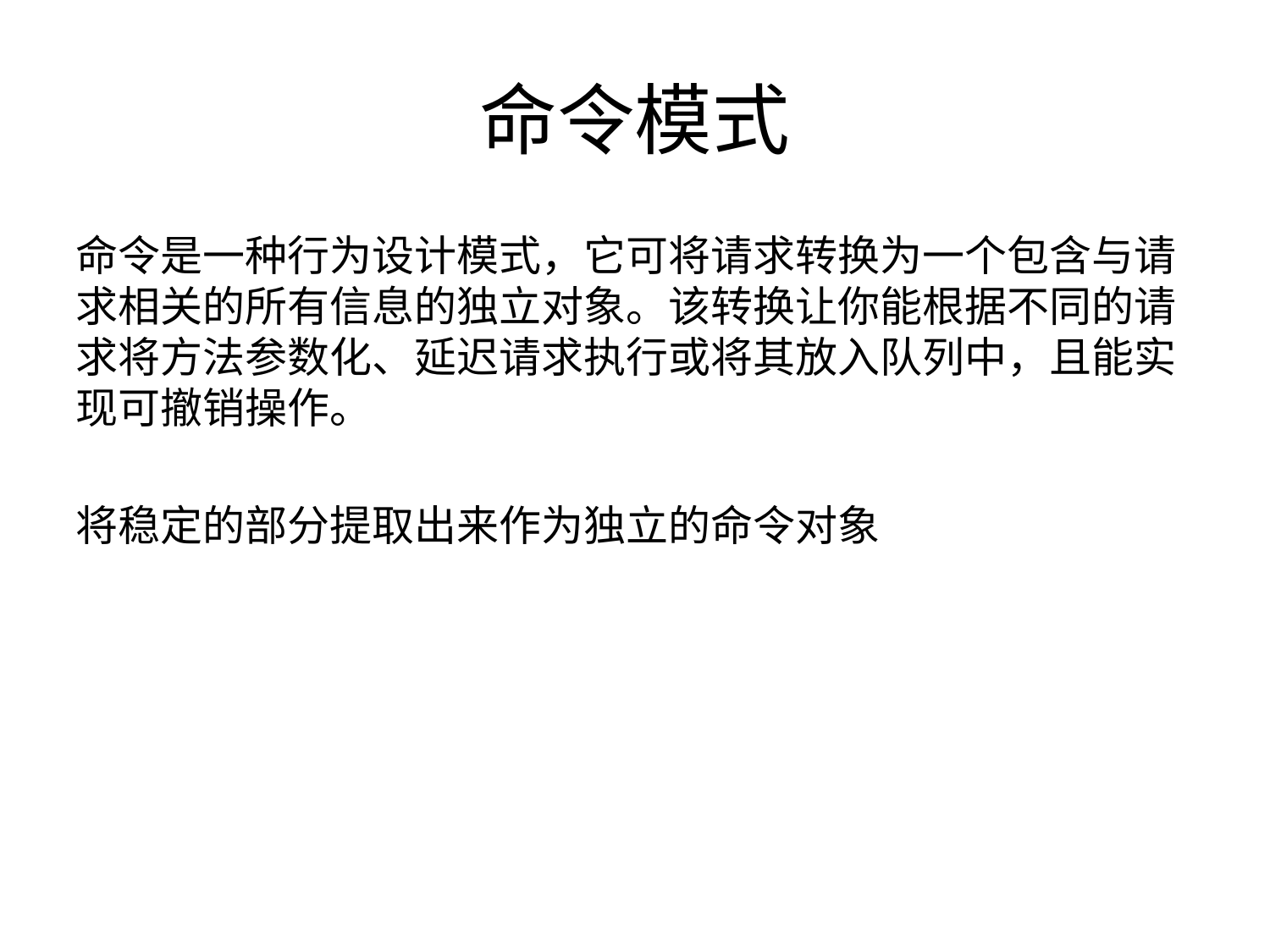

# 命令模式
命令是一种行为设计模式，它可将请求转换为一个包含与请求相关的所有信息的独立对象。该转换让你能根据不同的请求将方法参数化、延迟请求执行或将其放入队列中，且能实现可撤销操作。

将稳定的部分提取出来作为独立的命令对象